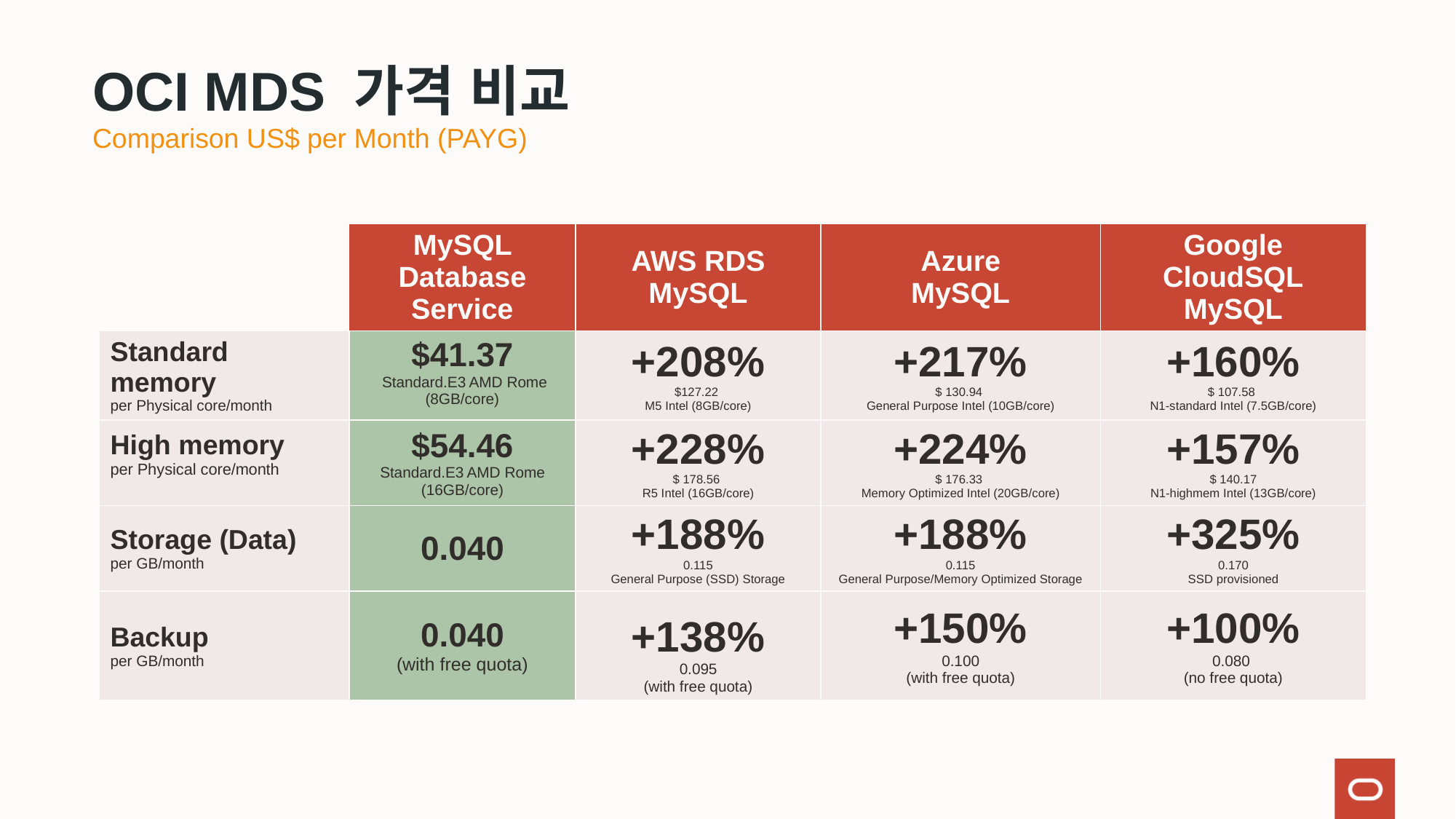

# OCI MDS 가격 비교 Comparison US$ per Month (PAYG)
|  | MySQL Database Service | AWS RDS MySQL | Azure MySQL | Google CloudSQL MySQL |
| --- | --- | --- | --- | --- |
| Standard memory per Physical core/month | $41.37 Standard.E3 AMD Rome (8GB/core) | +208% $127.22 M5 Intel (8GB/core) | +217% $ 130.94 General Purpose Intel (10GB/core) | +160% $ 107.58 N1-standard Intel (7.5GB/core) |
| High memory per Physical core/month | $54.46 Standard.E3 AMD Rome (16GB/core) | +228% $ 178.56 R5 Intel (16GB/core) | +224% $ 176.33 Memory Optimized Intel (20GB/core) | +157% $ 140.17 N1-highmem Intel (13GB/core) |
| Storage (Data) per GB/month | 0.040 | +188% 0.115 General Purpose (SSD) Storage | +188% 0.115 General Purpose/Memory Optimized Storage | +325% 0.170 SSD provisioned |
| Backup per GB/month | 0.040 (with free quota) | +138% 0.095 (with free quota) | +150% 0.100 (with free quota) | +100% 0.080 (no free quota) |